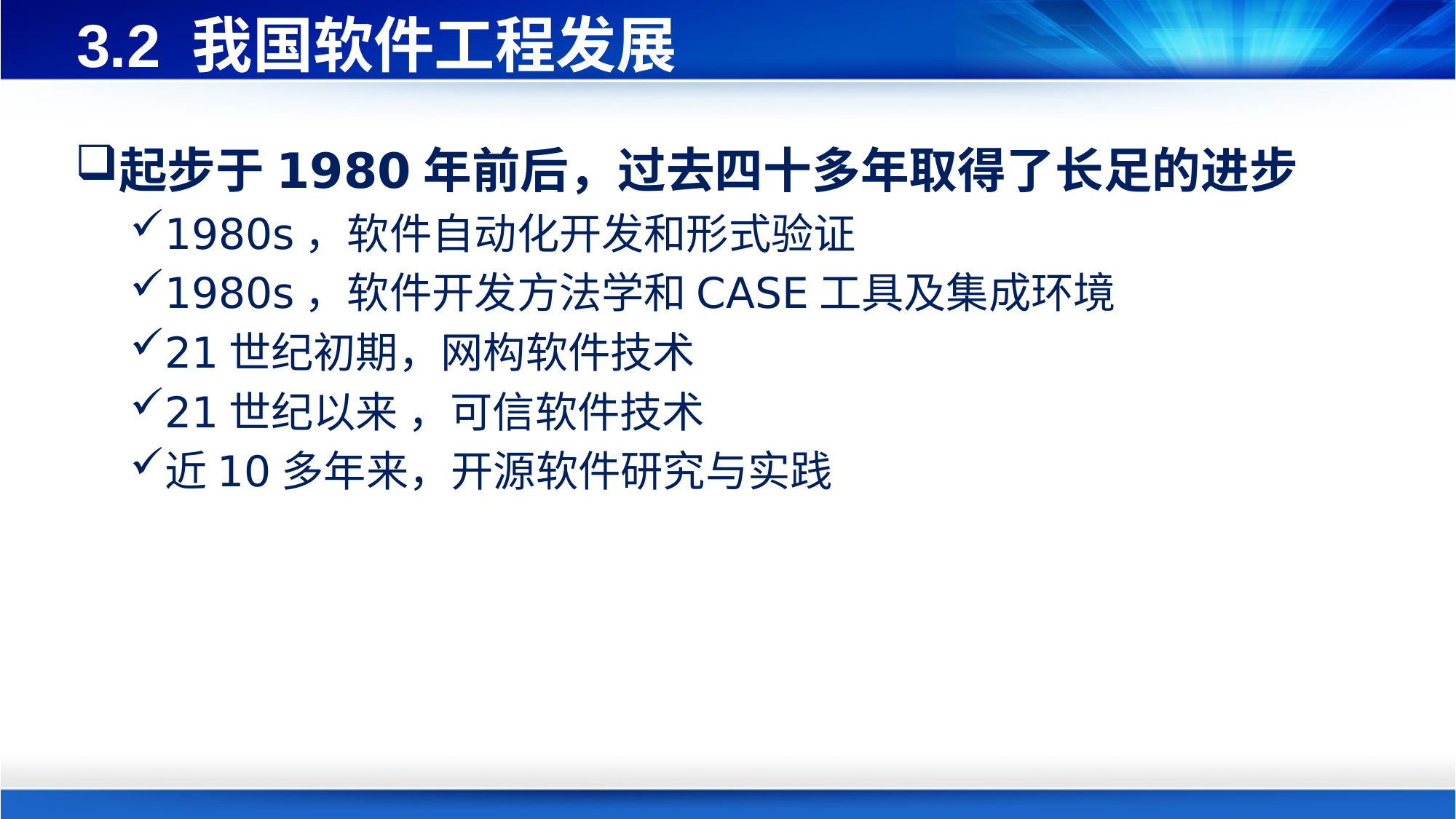

# 3.2 我国软件工程发展
起步于1980年前后，过去四十多年取得了长足的进步
1980s，软件自动化开发和形式验证
1980s，软件开发方法学和CASE工具及集成环境
21世纪初期，网构软件技术
21世纪以来 ，可信软件技术
近10多年来，开源软件研究与实践